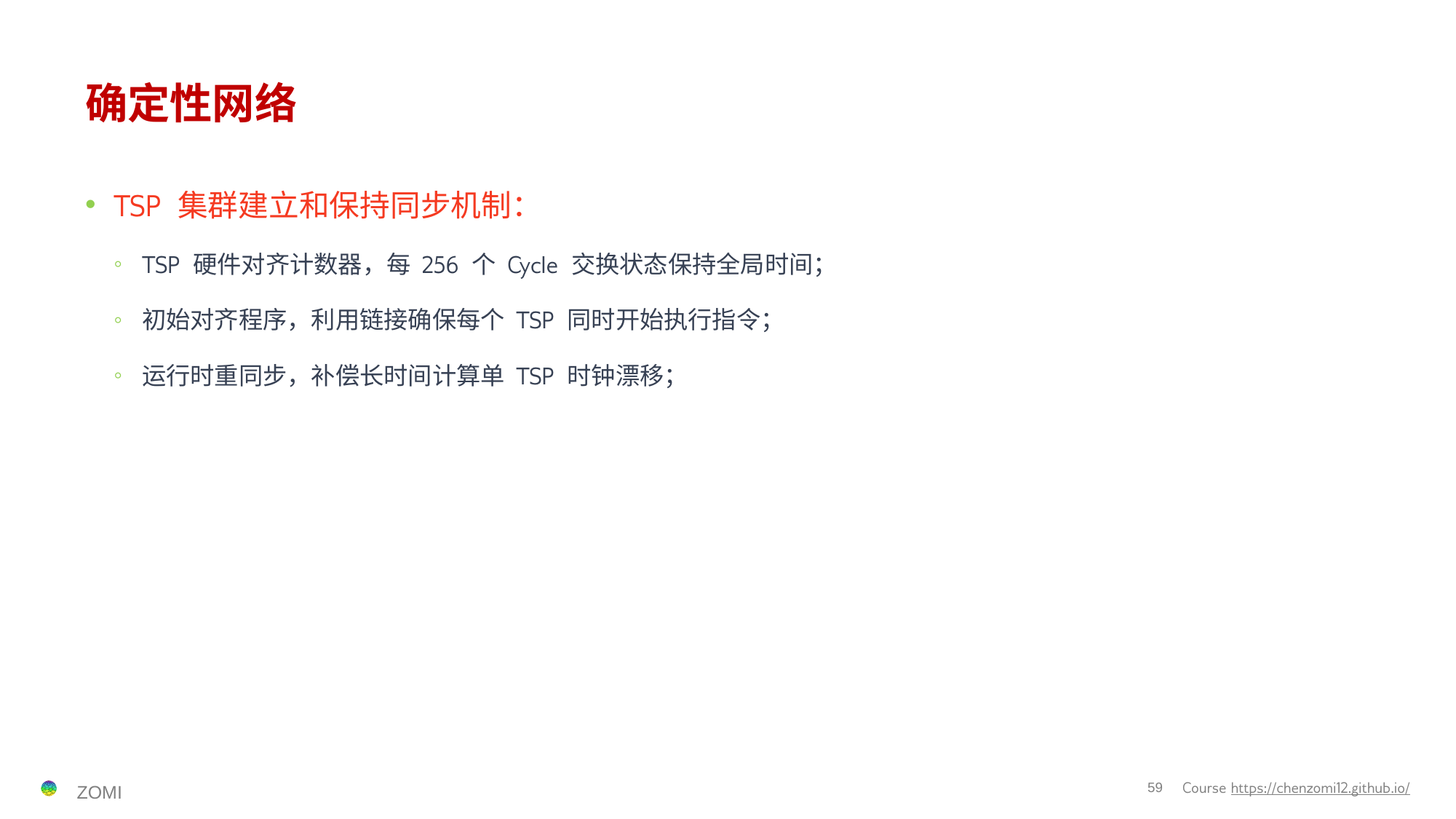

# 确定性网络
TSP 集群建立和保持同步机制：
TSP 硬件对齐计数器，每 256 个 Cycle 交换状态保持全局时间；
初始对齐程序，利用链接确保每个 TSP 同时开始执行指令；
运行时重同步，补偿长时间计算单 TSP 时钟漂移；